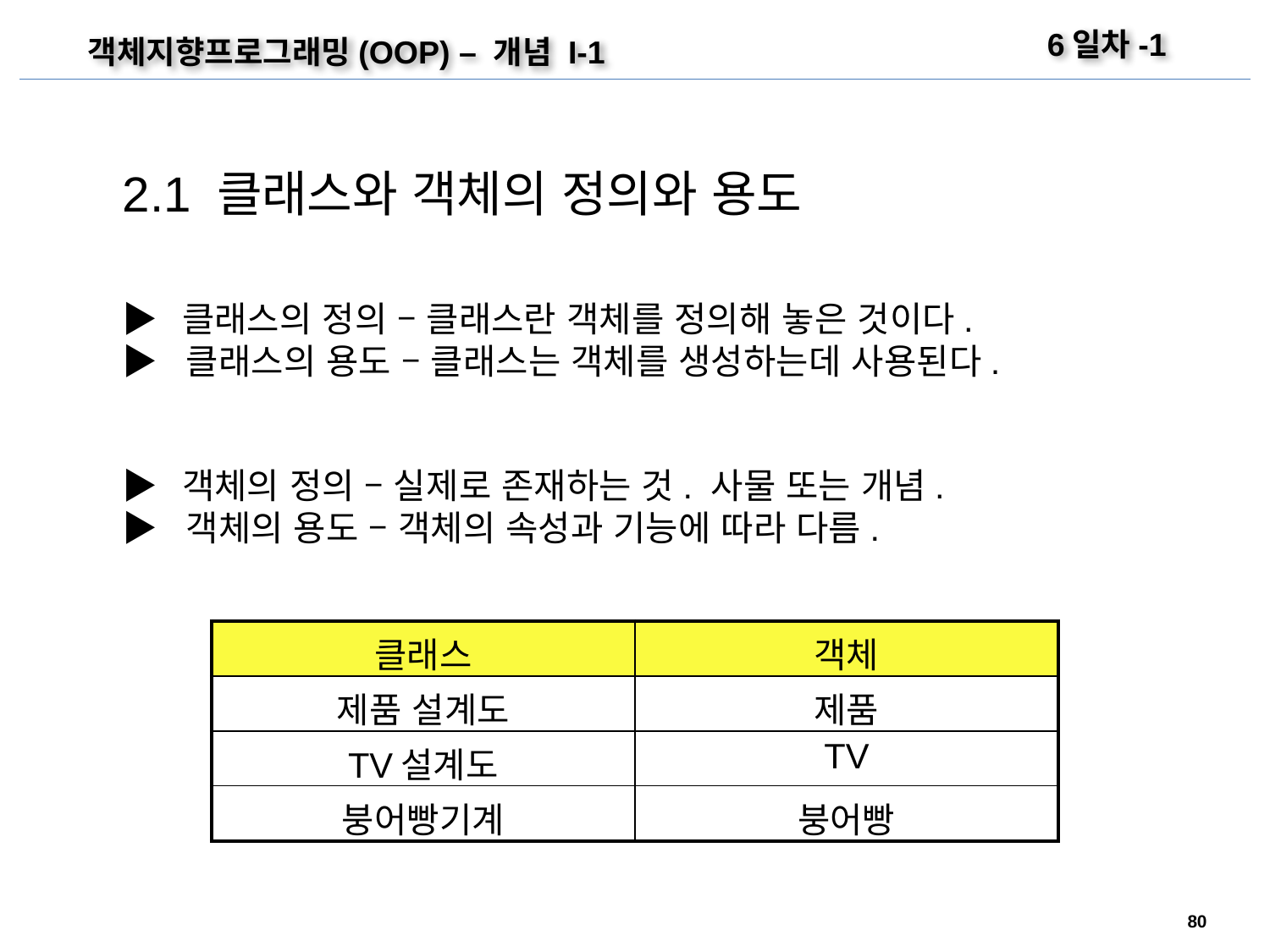

6일차-1
객체지향프로그래밍(OOP) – 개념 I-1
2.1 클래스와 객체의 정의와 용도
▶  클래스의 정의 – 클래스란 객체를 정의해 놓은 것이다.
▶  클래스의 용도 – 클래스는 객체를 생성하는데 사용된다.
▶  객체의 정의 – 실제로 존재하는 것. 사물 또는 개념.
▶  객체의 용도 – 객체의 속성과 기능에 따라 다름.
| 클래스 | 객체 |
| --- | --- |
| 제품 설계도 | 제품 |
| TV설계도 | TV |
| 붕어빵기계 | 붕어빵 |